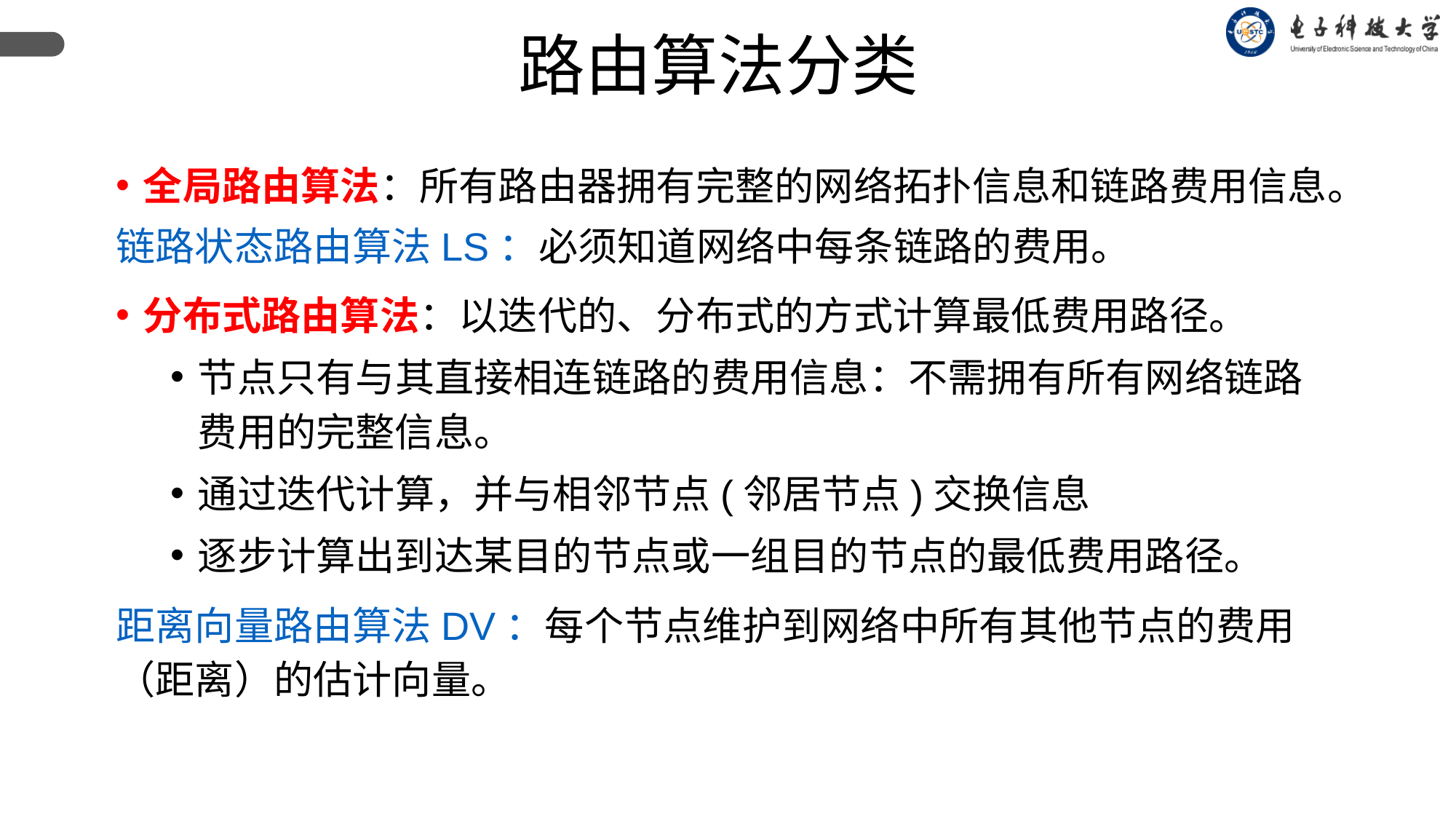

路由算法分类
全局路由算法：所有路由器拥有完整的网络拓扑信息和链路费用信息。
链路状态路由算法LS：必须知道网络中每条链路的费用。
分布式路由算法：以迭代的、分布式的方式计算最低费用路径。
节点只有与其直接相连链路的费用信息：不需拥有所有网络链路费用的完整信息。
通过迭代计算，并与相邻节点(邻居节点)交换信息
逐步计算出到达某目的节点或一组目的节点的最低费用路径。
距离向量路由算法DV：每个节点维护到网络中所有其他节点的费用（距离）的估计向量。